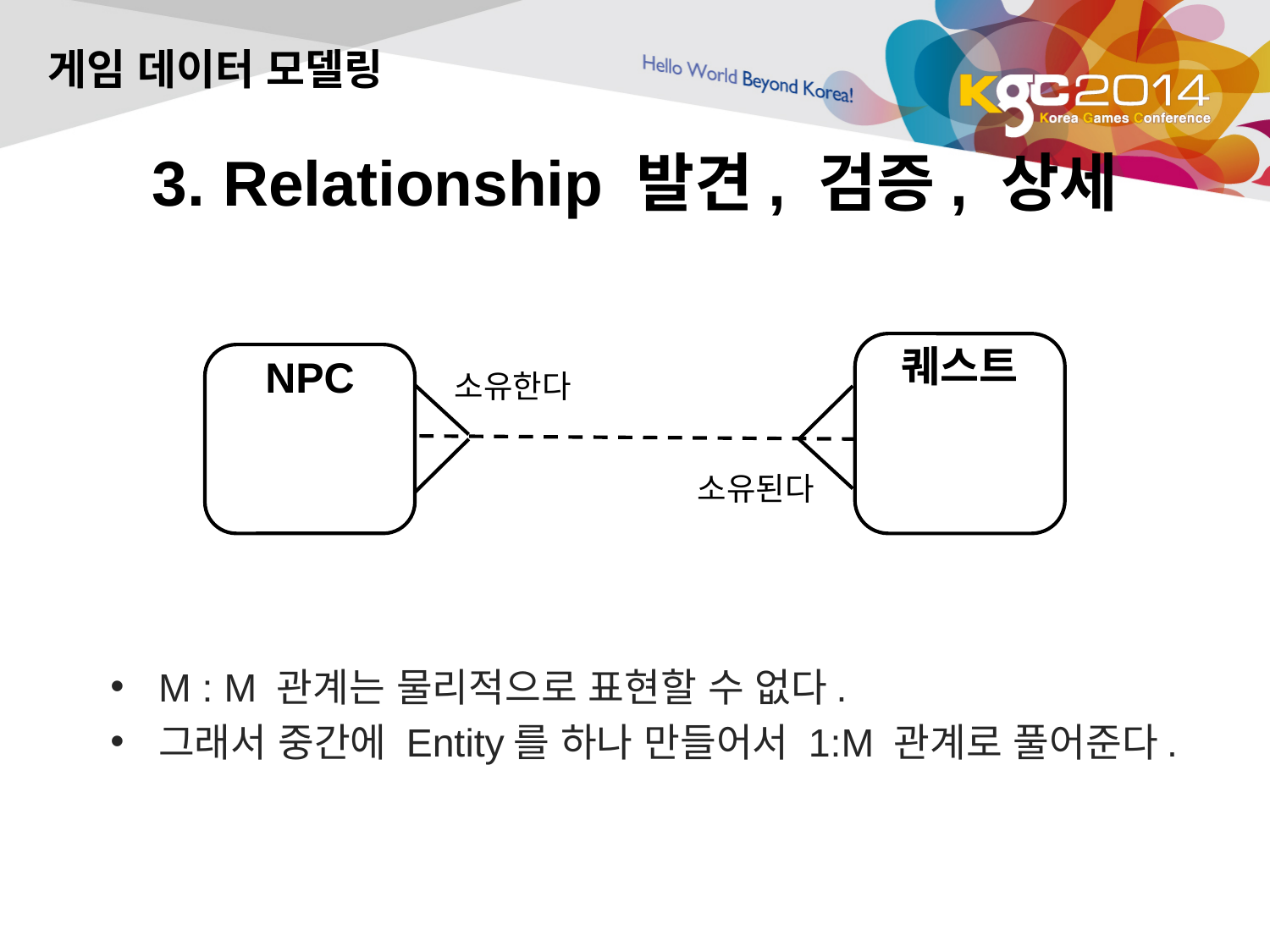

게임 데이터 모델링
# 3. Relationship 발견, 검증, 상세

퀘스트

NPC
소유한다
소유된다
M : M 관계는 물리적으로 표현할 수 없다.
그래서 중간에 Entity를 하나 만들어서 1:M 관계로 풀어준다.